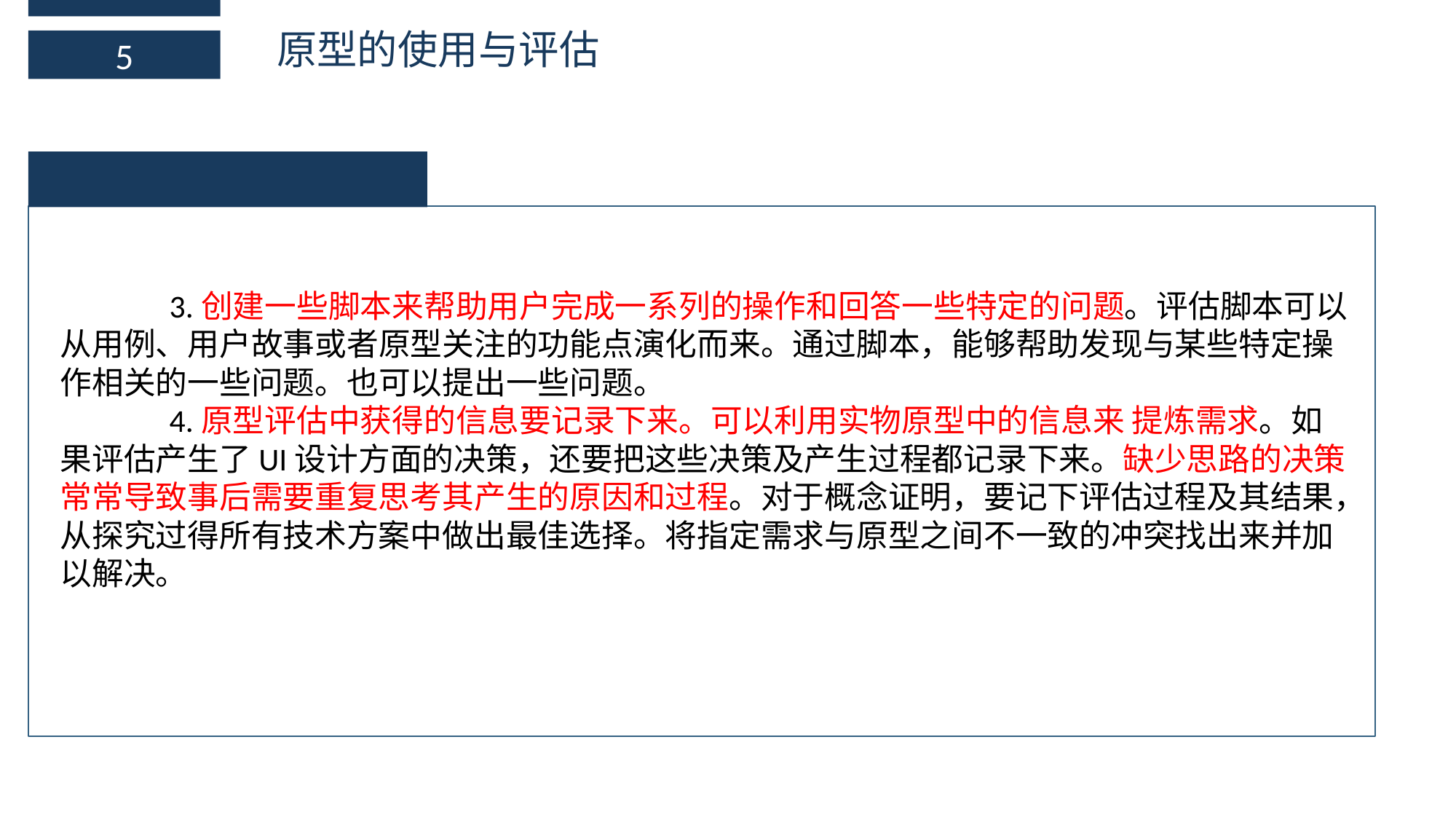

原型的使用与评估

5

	3.创建一些脚本来帮助用户完成一系列的操作和回答一些特定的问题。评估脚本可以从用例、用户故事或者原型关注的功能点演化而来。通过脚本，能够帮助发现与某些特定操作相关的一些问题。也可以提出一些问题。
	4.原型评估中获得的信息要记录下来。可以利用实物原型中的信息来 提炼需求。如果评估产生了UI设计方面的决策，还要把这些决策及产生过程都记录下来。缺少思路的决策常常导致事后需要重复思考其产生的原因和过程。对于概念证明，要记下评估过程及其结果，从探究过得所有技术方案中做出最佳选择。将指定需求与原型之间不一致的冲突找出来并加以解决。